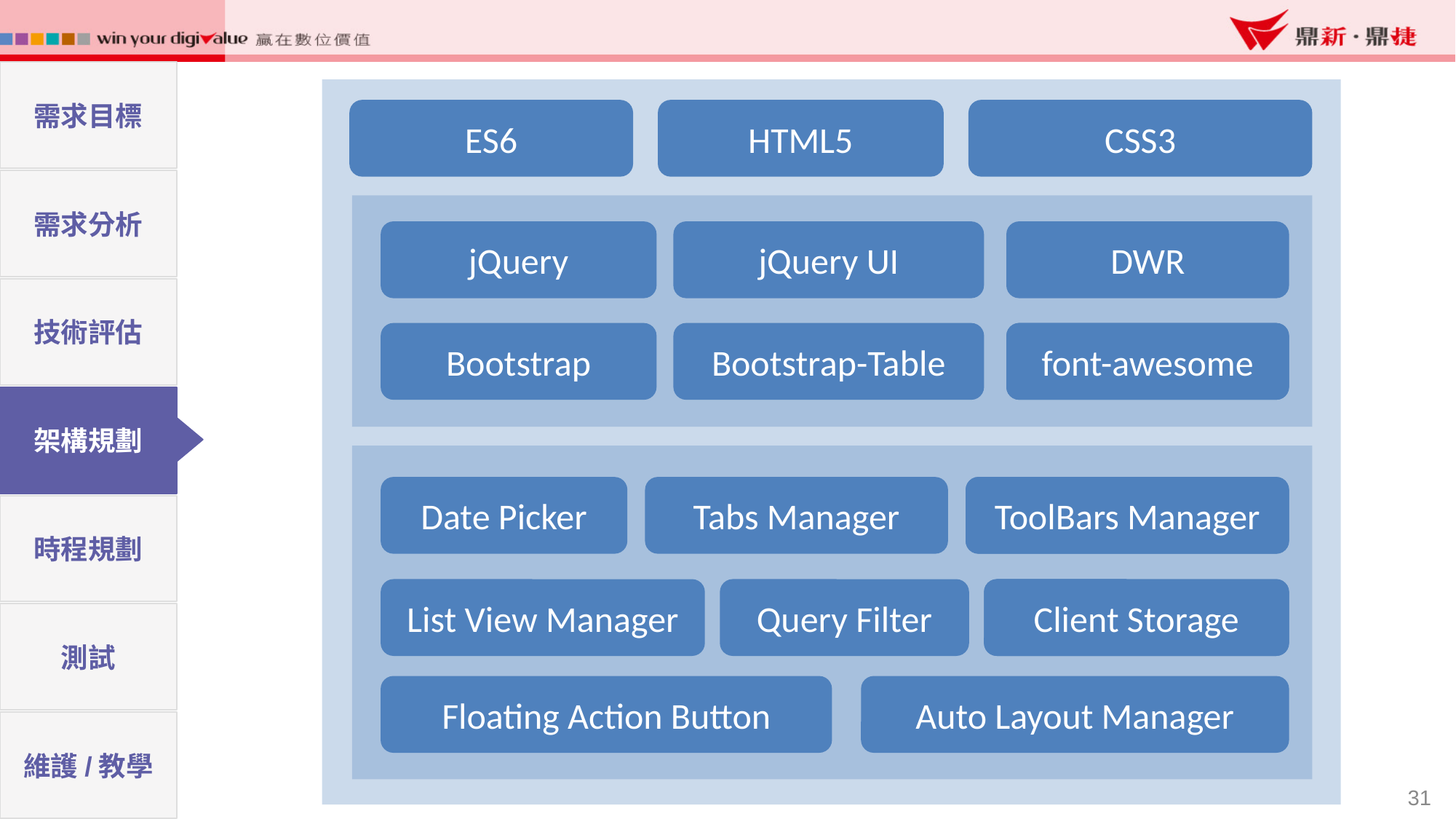

需求目標

ES6
HTML5
CSS3
需求分析

jQuery
jQuery UI
DWR
技術評估
Bootstrap
Bootstrap-Table
font-awesome
font-awesome
架構規劃

Date Picker
Tabs Manager
ToolBars Manager
ToolBars Manager
時程規劃
List View Manager
Query Filter
Client Storage
Client Storage
測試
Floating Action Button
Auto Layout Manager
維護/教學
31